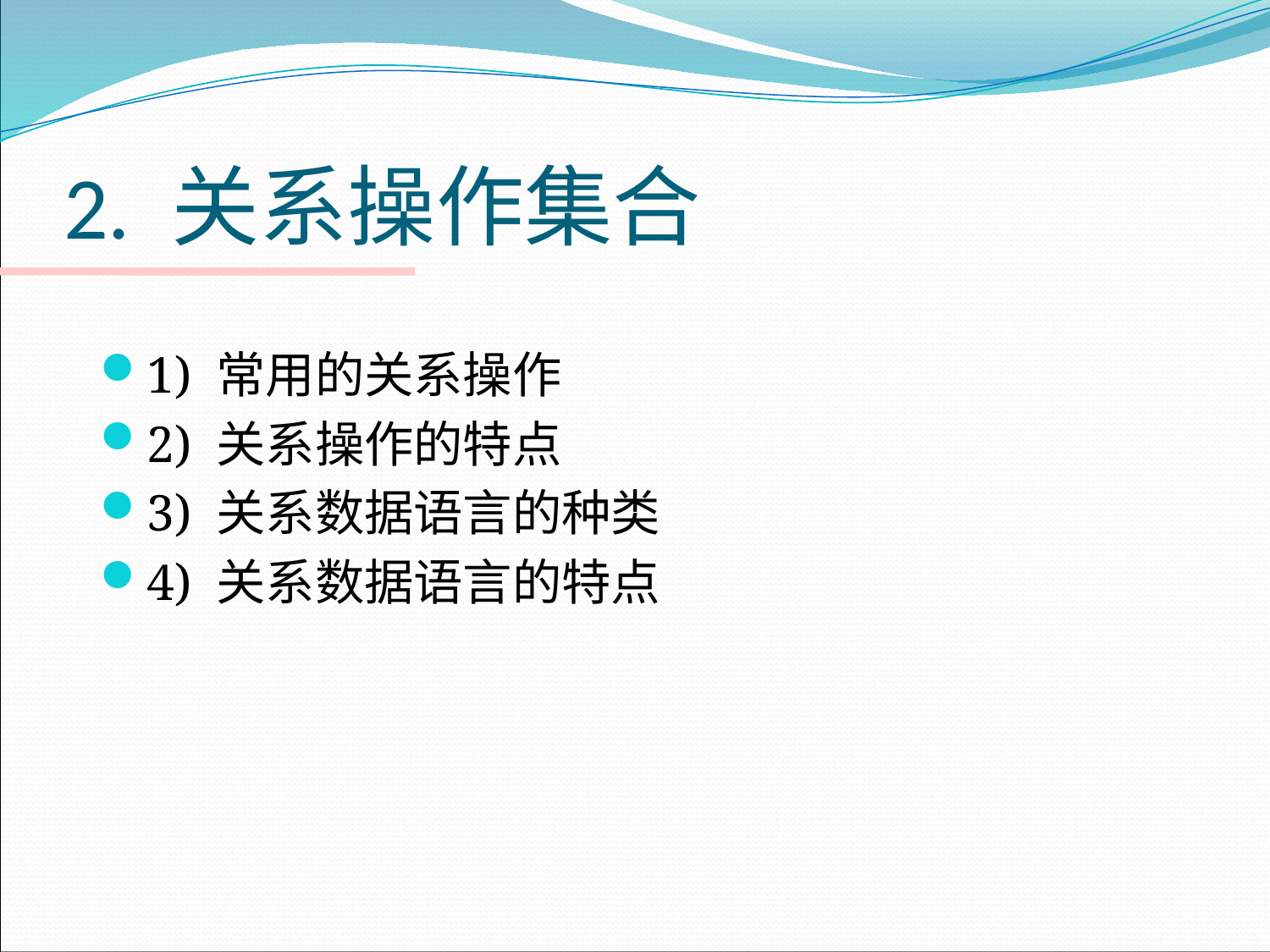

# 2. 关系操作集合
1) 常用的关系操作
2) 关系操作的特点
3) 关系数据语言的种类
4) 关系数据语言的特点

102